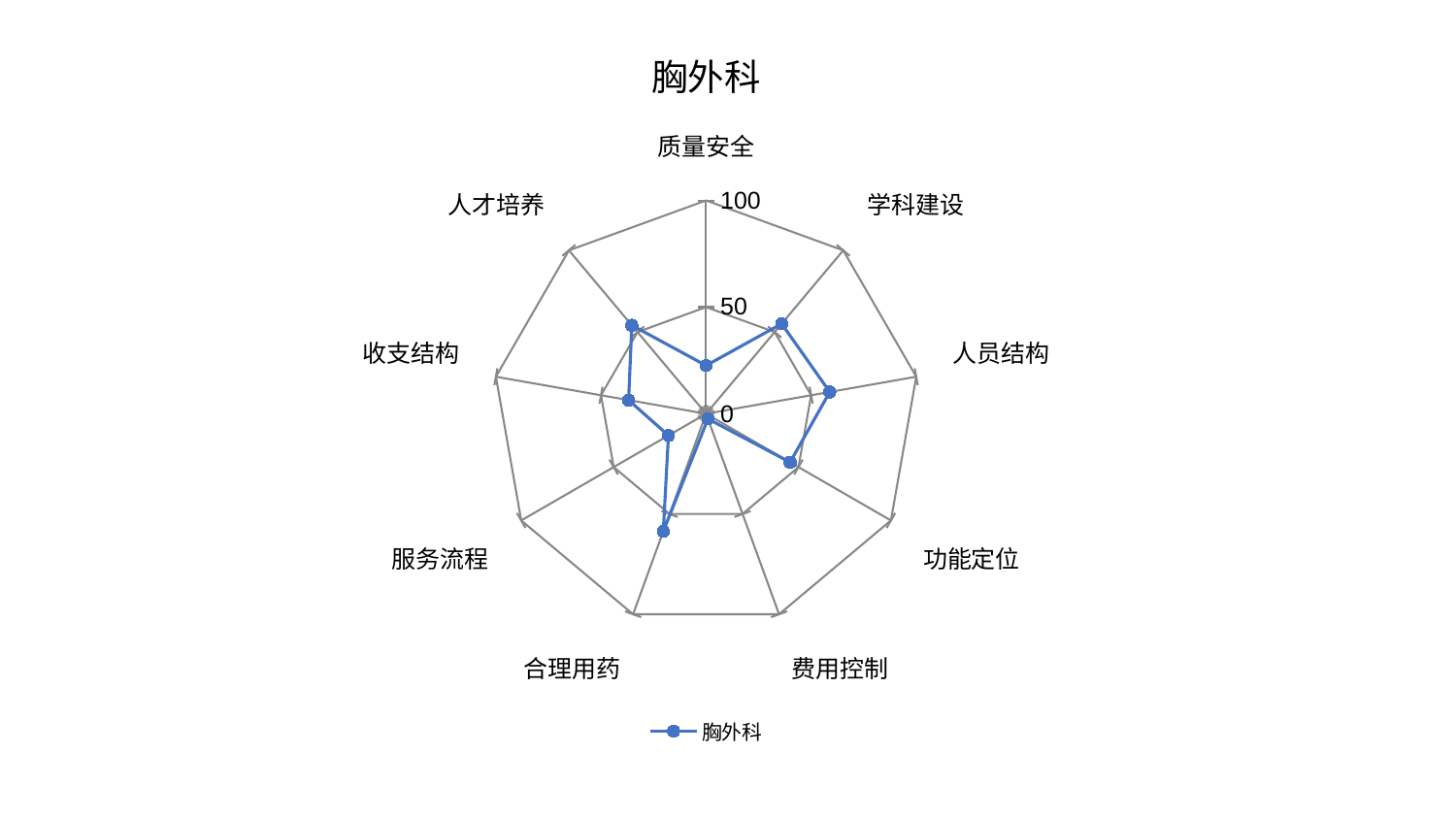

### Chart: 胸外科

| Category | 胸外科 |
|---|---|
| 质量安全 | 22.61425289716849 |
| 学科建设 | 55.12268865588937 |
| 人员结构 | 58.84763910661964 |
| 功能定位 | 45.46689854015278 |
| 费用控制 | 2.553698330862561 |
| 合理用药 | 58.682305923911045 |
| 服务流程 | 20.380726212962994 |
| 收支结构 | 36.861950993216155 |
| 人才培养 | 54.14844447065895 |
101